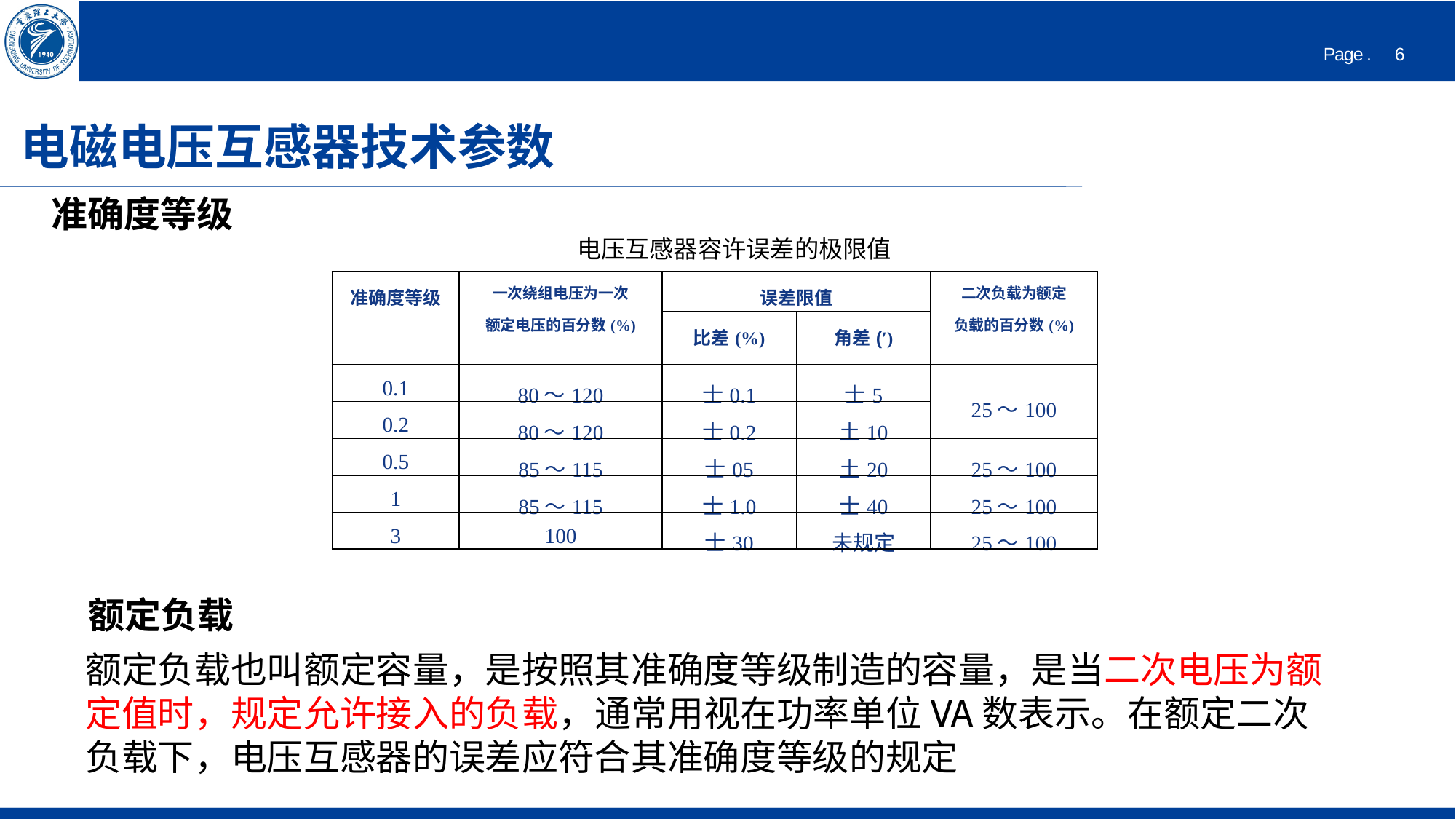

# 电磁电压互感器技术参数
准确度等级
电压互感器容许误差的极限值
| 准确度等级 | 一次绕组电压为一次 额定电压的百分数(%) | 误差限值 |  | 二次负载为额定 负载的百分数(%) |
| --- | --- | --- | --- | --- |
|  |  | 比差(%) | 角差(′) |  |
| 0.1 | 80～120 | 士0.1 | 士5 | 25～100 |
| 0.2 | 80～120 | 士0.2 | 土10 |  |
| 0.5 | 85～115 | 士05 | 土20 | 25～100 |
| 1 | 85～115 | 士1.0 | 士40 | 25～100 |
| 3 | 100 | 士30 | 未规定 | 25～100 |
额定负载
额定负载也叫额定容量，是按照其准确度等级制造的容量，是当二次电压为额定值时，规定允许接入的负载，通常用视在功率单位VA数表示。在额定二次负载下，电压互感器的误差应符合其准确度等级的规定